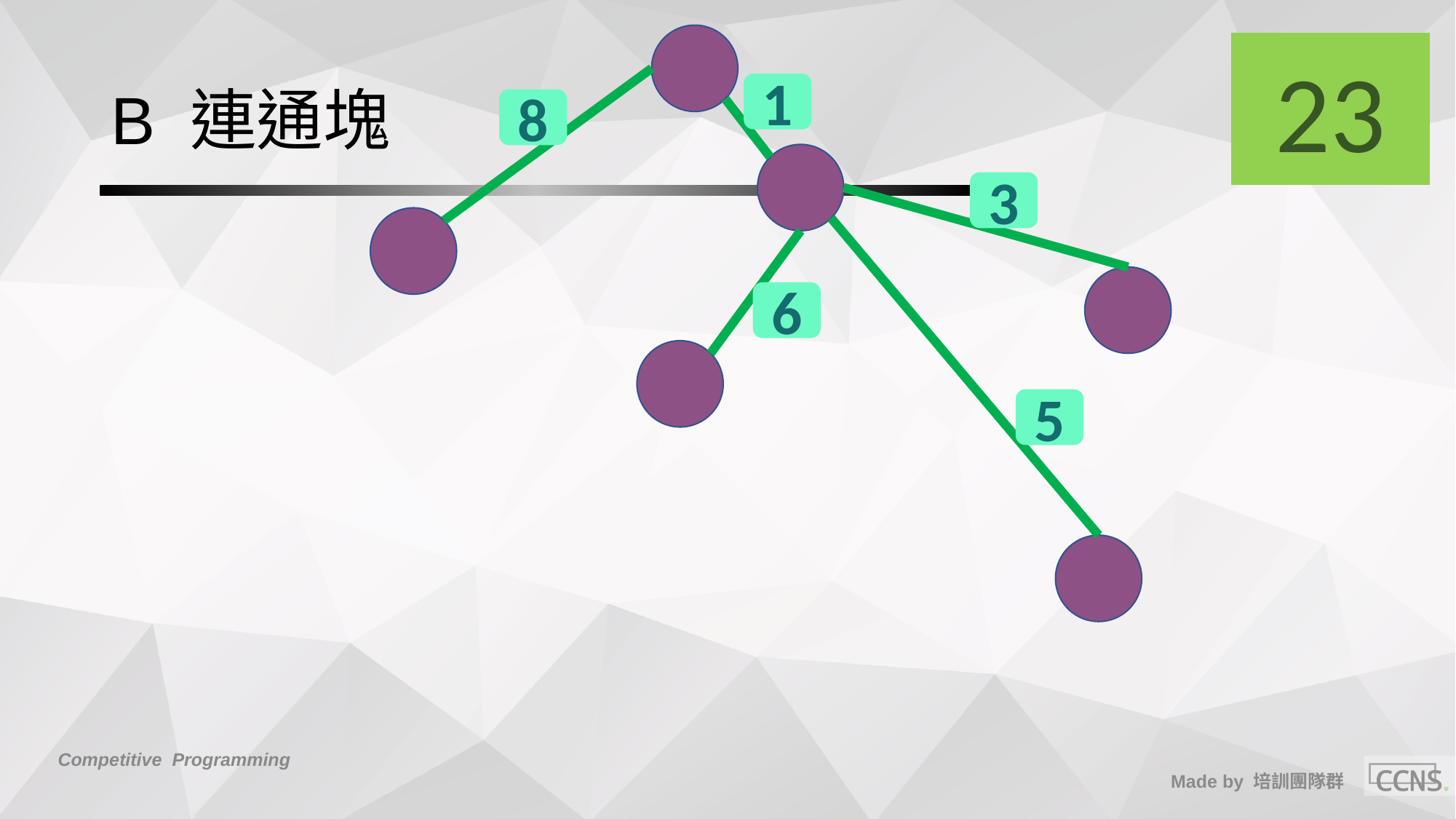

23
# B 連通塊
1
8

3

6

5